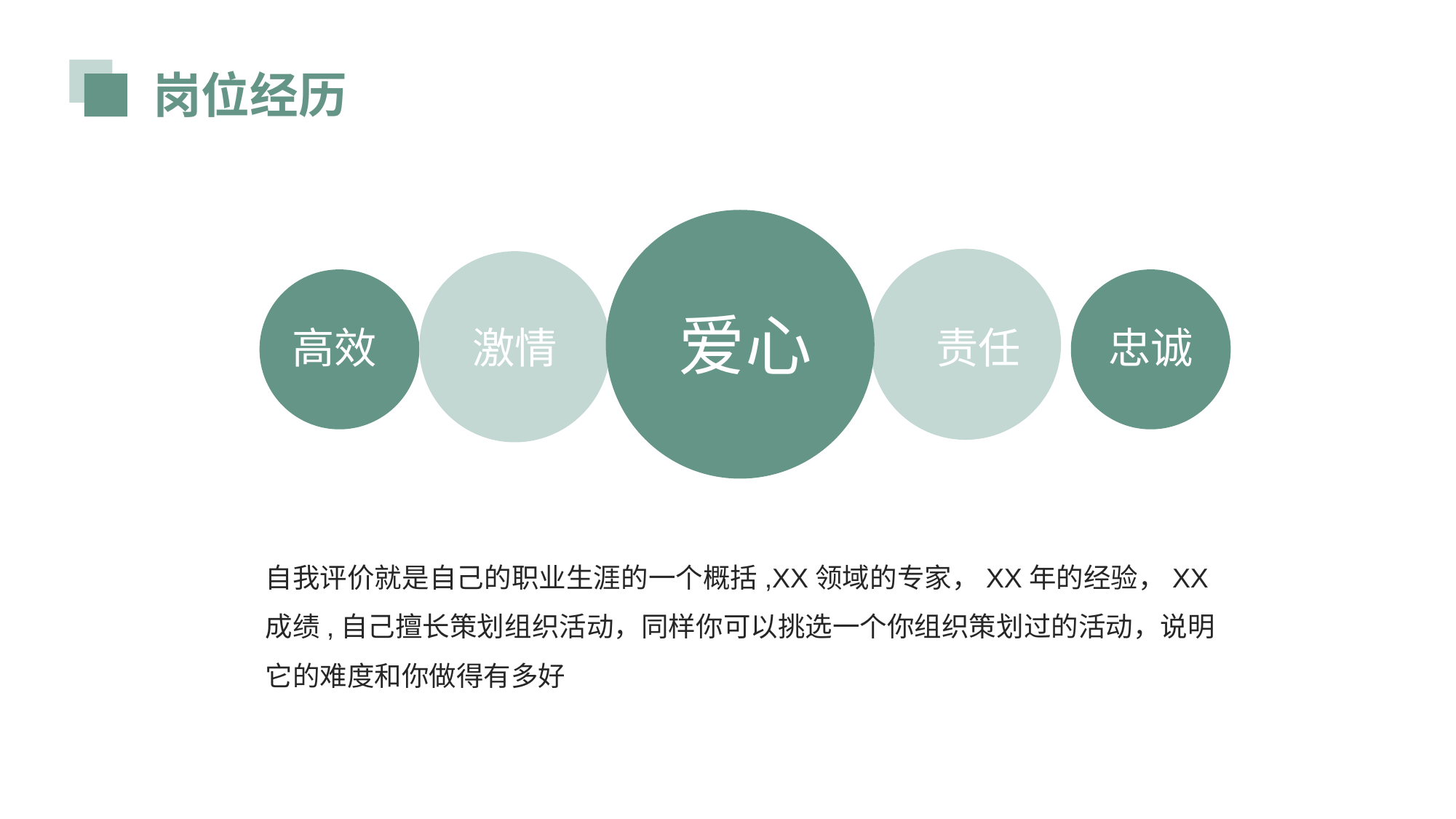

岗位经历

爱心
高效
激情
责任
忠诚
自我评价就是自己的职业生涯的一个概括,XX领域的专家，XX年的经验，XX成绩,自己擅长策划组织活动，同样你可以挑选一个你组织策划过的活动，说明它的难度和你做得有多好